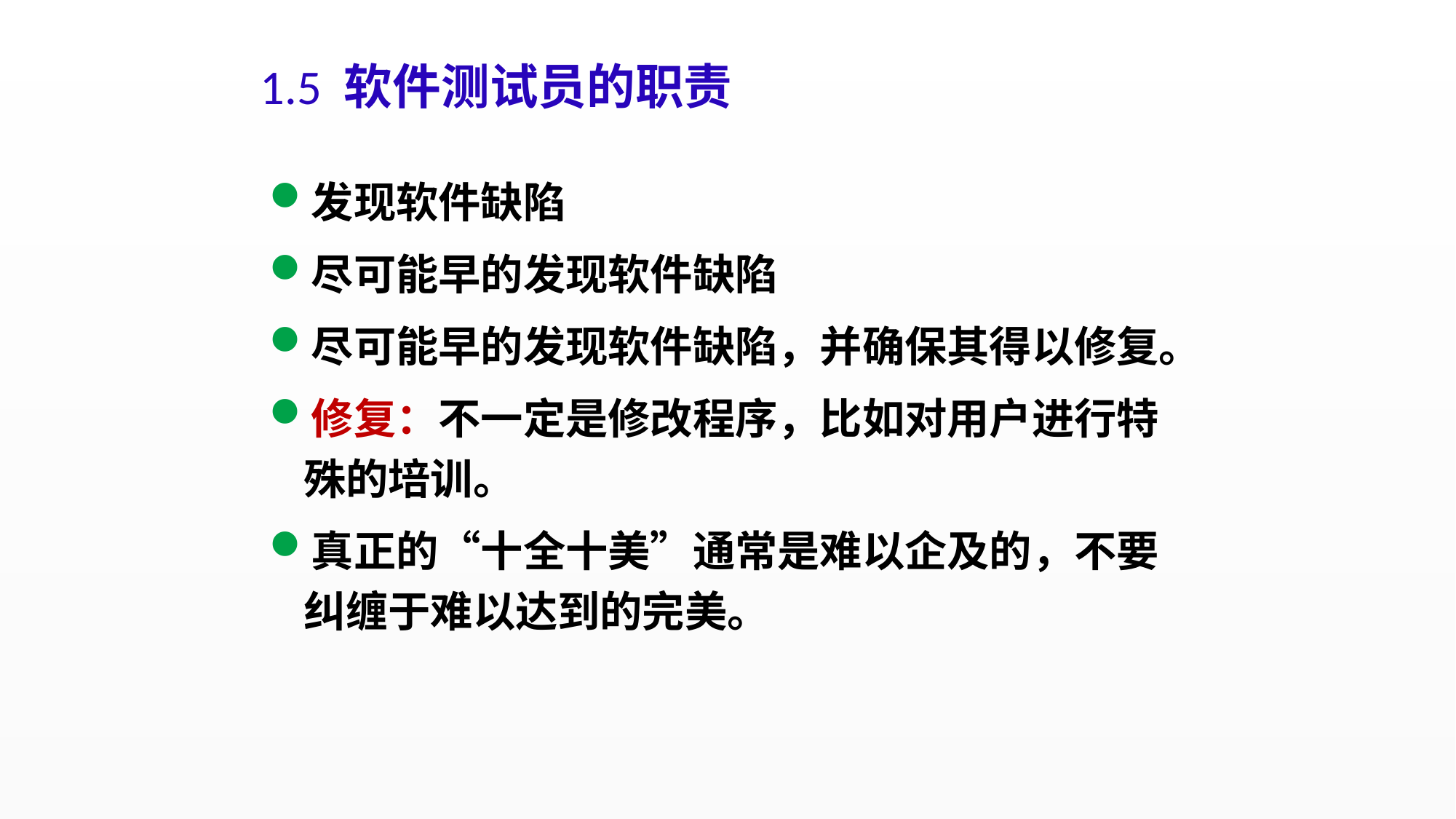

1.5 软件测试员的职责
发现软件缺陷
尽可能早的发现软件缺陷
尽可能早的发现软件缺陷，并确保其得以修复。
修复：不一定是修改程序，比如对用户进行特殊的培训。
真正的“十全十美”通常是难以企及的，不要纠缠于难以达到的完美。